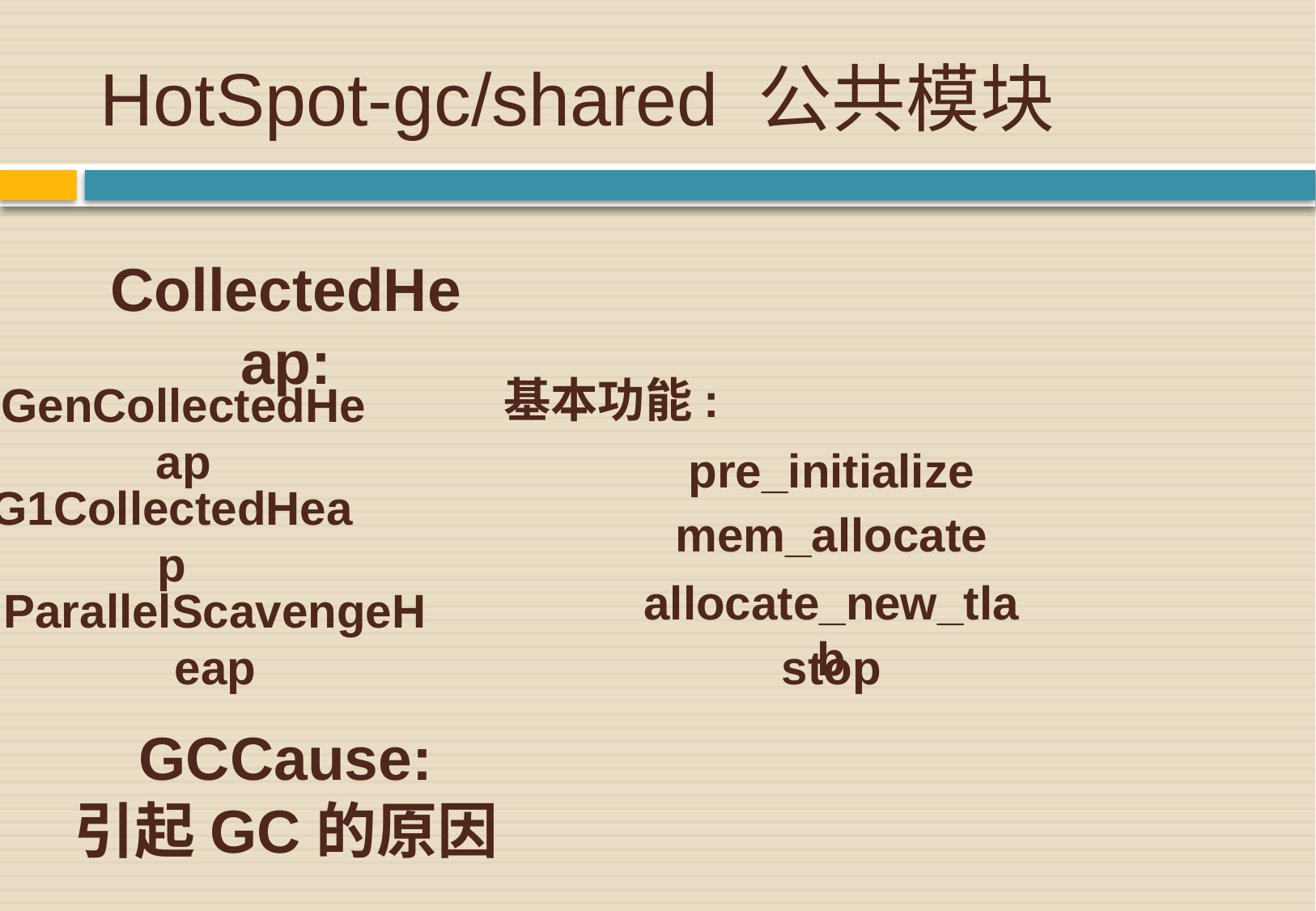

# HotSpot-gc/shared 公共模块
CollectedHeap:
基本功能:
GenCollectedHeap
pre_initialize
G1CollectedHeap
mem_allocate
allocate_new_tlab
ParallelScavengeHeap
stop
GCCause:
引起GC的原因